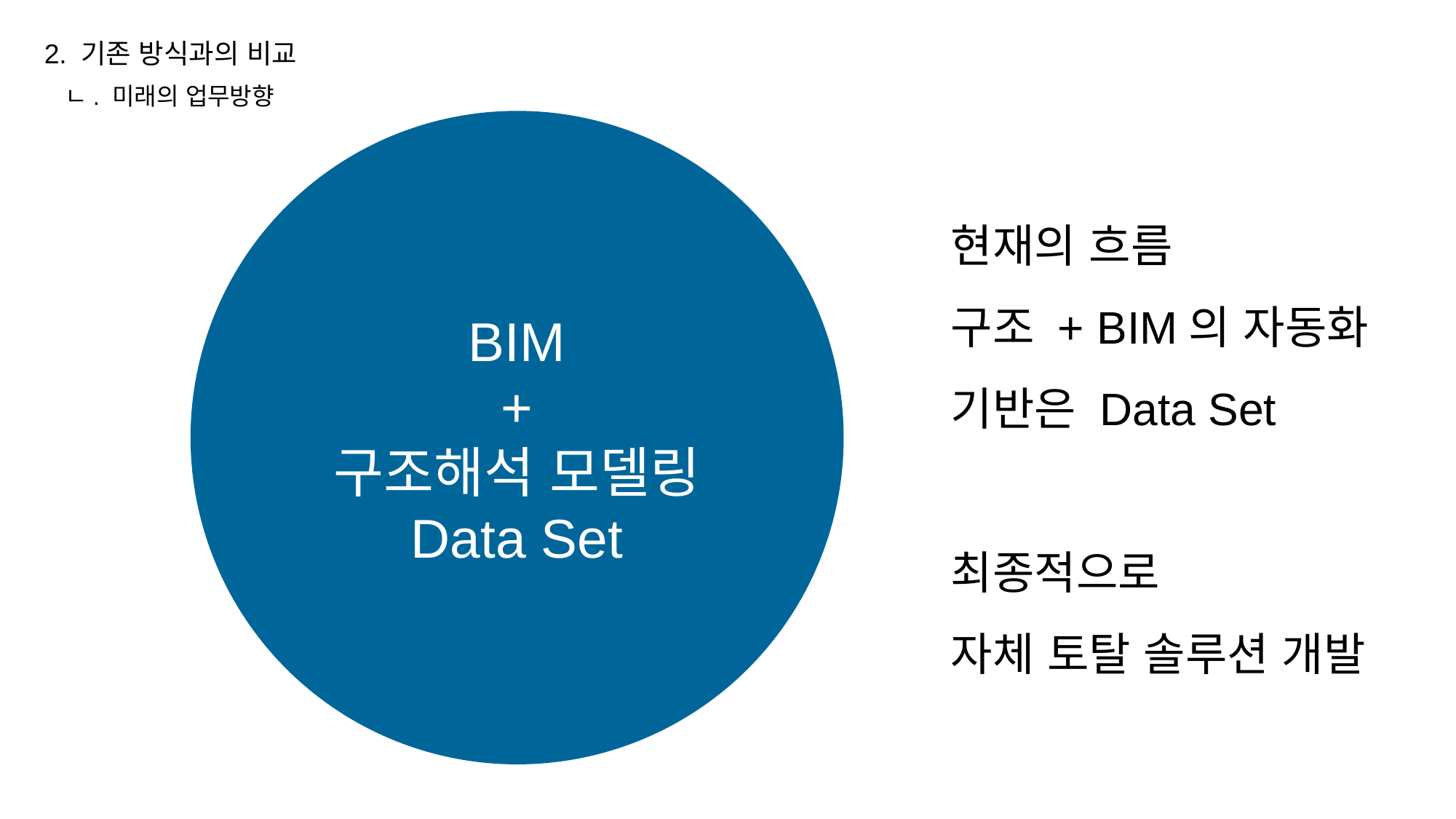

2. 기존 방식과의 비교
ㄴ. 미래의 업무방향
BIM
+
구조해석 모델링
Data Set
현재의 흐름
구조 + BIM의 자동화
기반은 Data Set

최종적으로
자체 토탈 솔루션 개발